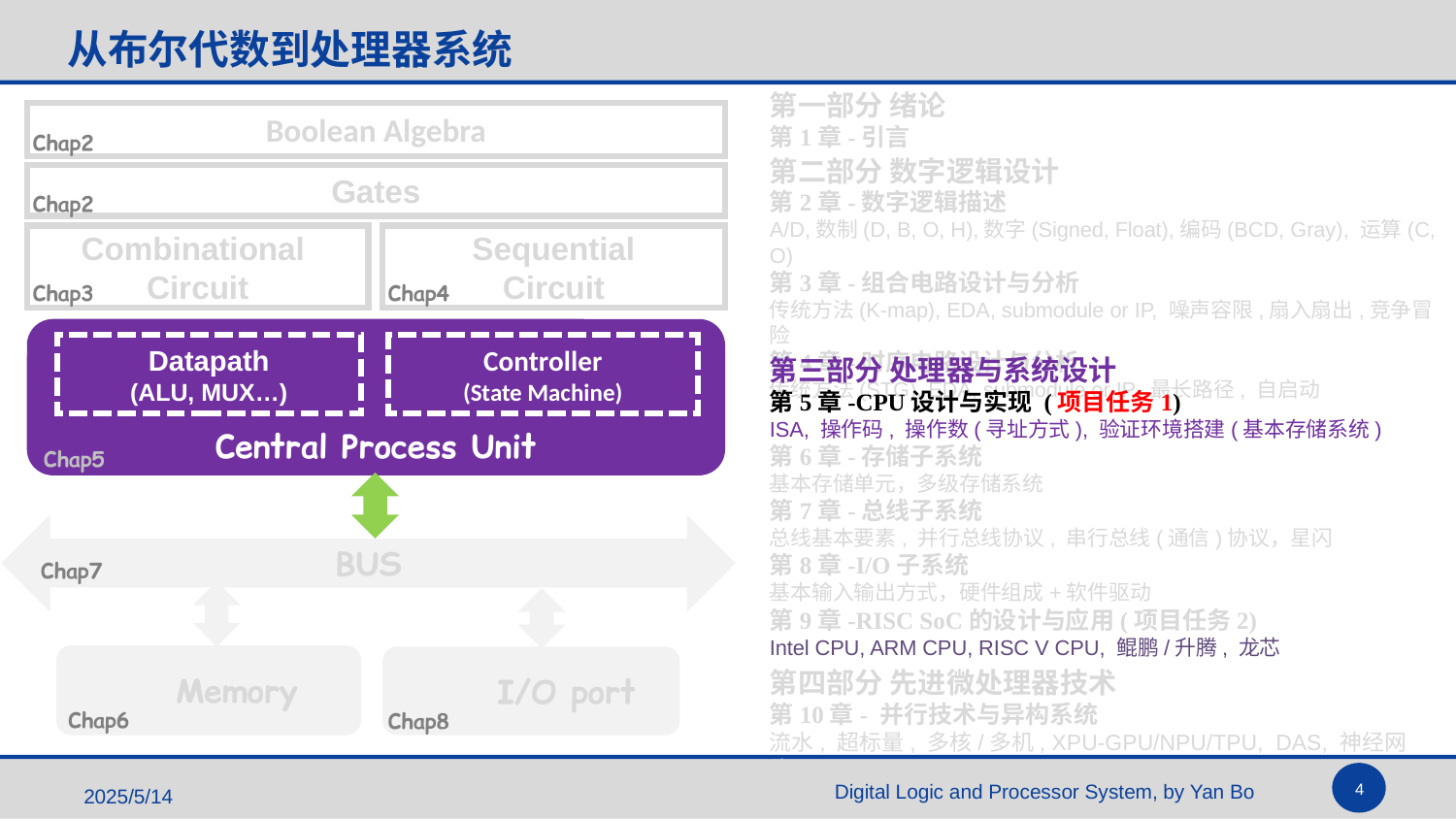

# 从布尔代数到处理器系统
第一部分 绪论
第1章-引言
Boolean Algebra
Chap2
第二部分 数字逻辑设计
第2章-数字逻辑描述
A/D,数制(D, B, O, H),数字(Signed, Float),编码(BCD, Gray), 运算(C, O)
第3章-组合电路设计与分析
传统方法(K-map), EDA, submodule or IP, 噪声容限,扇入扇出,竞争冒险
第4章-时序电路设计与分析
传统方法(STG), EDA, submodule or IP, 最长路径, 自启动
Gates
Chap2
Sequential
Circuit
Combinational  Circuit
Chap3
Chap4

Central Process Unit
Controller
(State Machine)
Datapath
(ALU, MUX…)
第三部分 处理器与系统设计
第5章-CPU设计与实现 (项目任务1)
ISA, 操作码, 操作数(寻址方式), 验证环境搭建(基本存储系统)
第6章-存储子系统
基本存储单元，多级存储系统
第7章-总线子系统
总线基本要素, 并行总线协议, 串行总线(通信)协议，星闪
第8章-I/O子系统
基本输入输出方式，硬件组成+软件驱动
第9章-RISC SoC的设计与应用(项目任务2)
Intel CPU, ARM CPU, RISC V CPU, 鲲鹏/升腾, 龙芯
Chap5

BUS
Chap7

    Memory
     I/O port
第四部分 先进微处理器技术
第10章- 并行技术与异构系统
流水, 超标量, 多核/多机, XPU-GPU/NPU/TPU,  DAS, 神经网络
Chap6
Chap8
4
2025/5/14